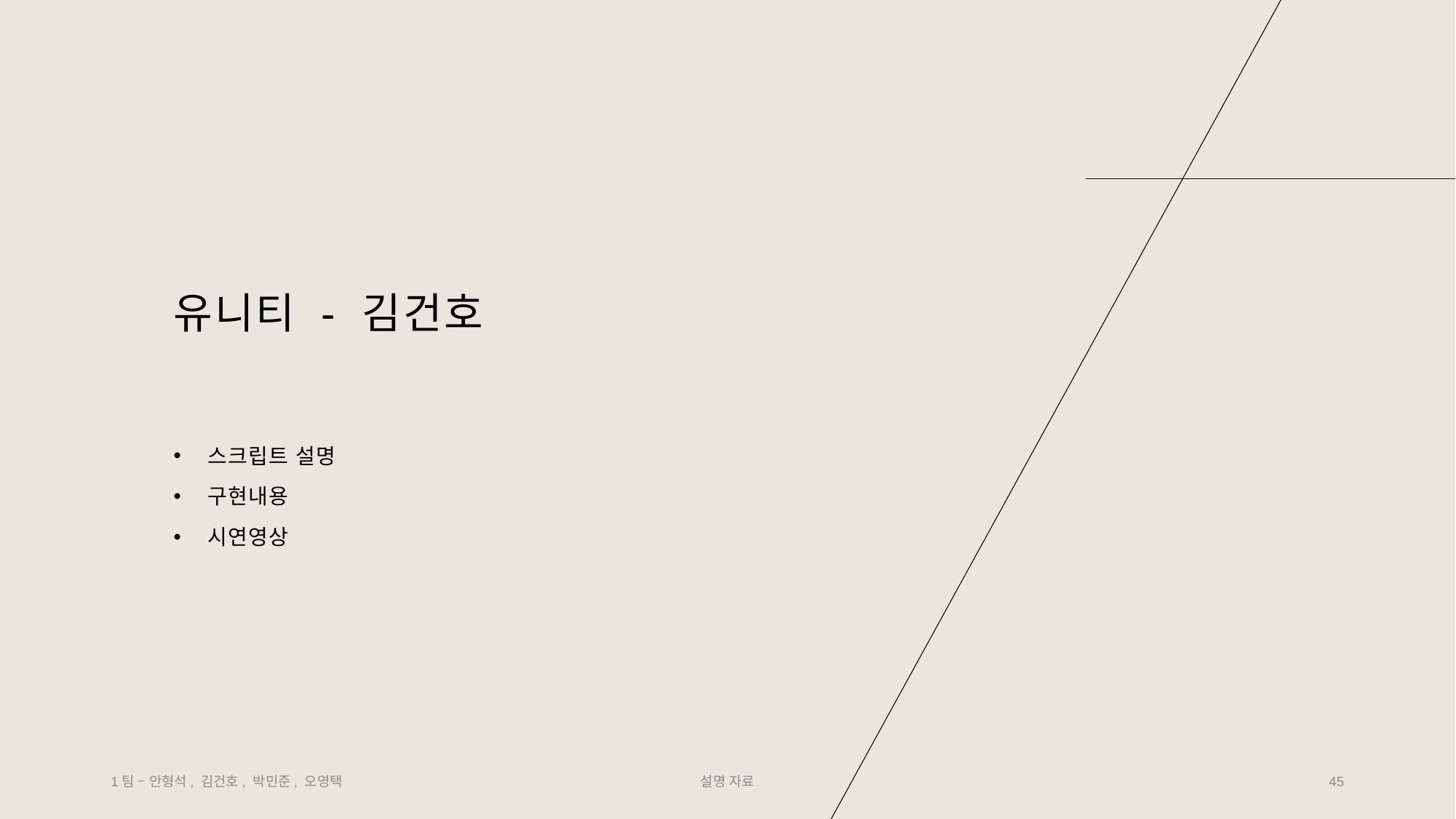

# 유니티 - 김건호
스크립트 설명
구현내용
시연영상
1팀 – 안형석, 김건호, 박민준, 오영택
설명 자료
45